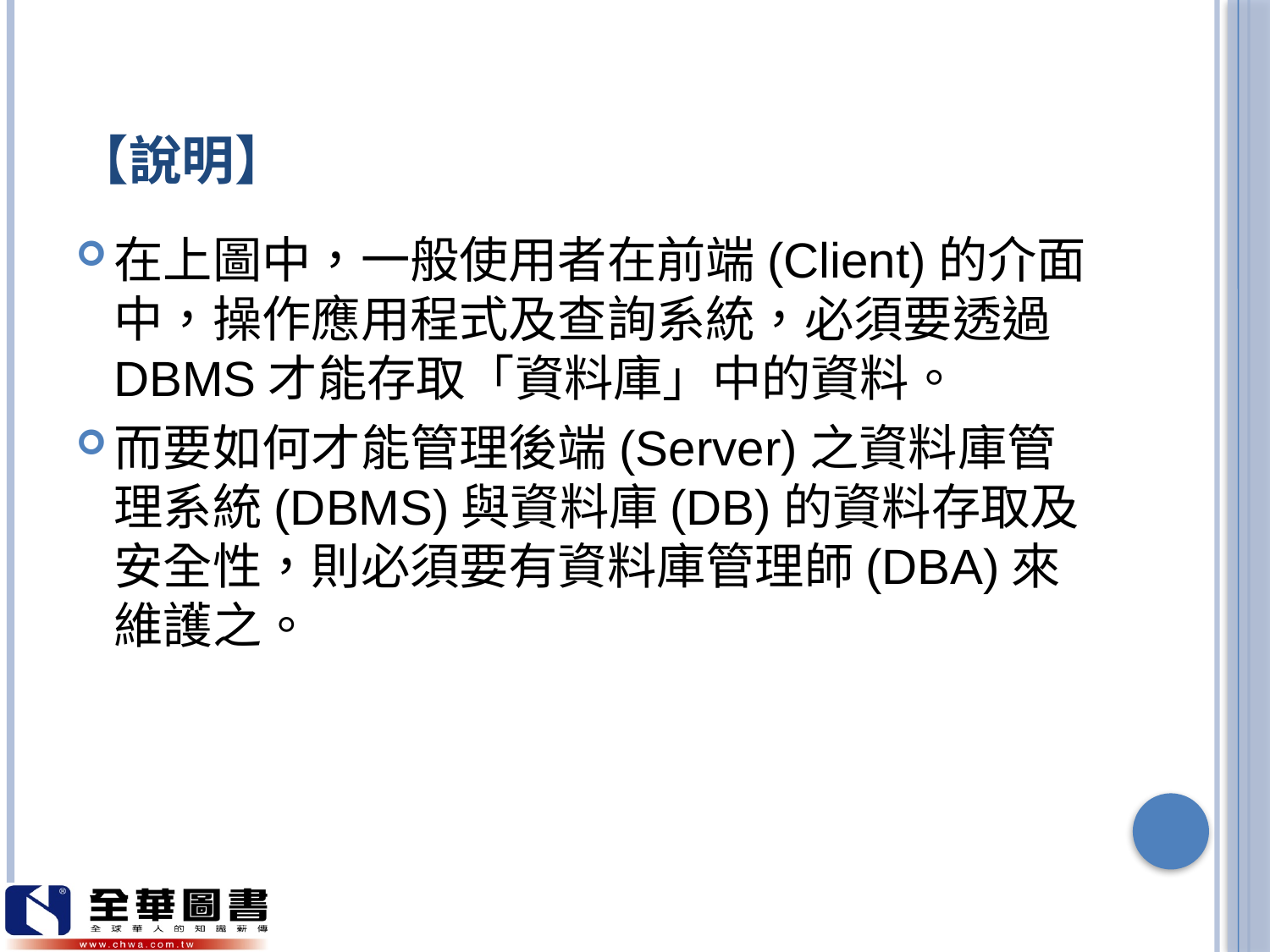

# 【說明】
在上圖中，一般使用者在前端(Client)的介面中，操作應用程式及查詢系統，必須要透過DBMS才能存取「資料庫」中的資料。
而要如何才能管理後端(Server)之資料庫管理系統(DBMS)與資料庫(DB)的資料存取及安全性，則必須要有資料庫管理師(DBA)來維護之。